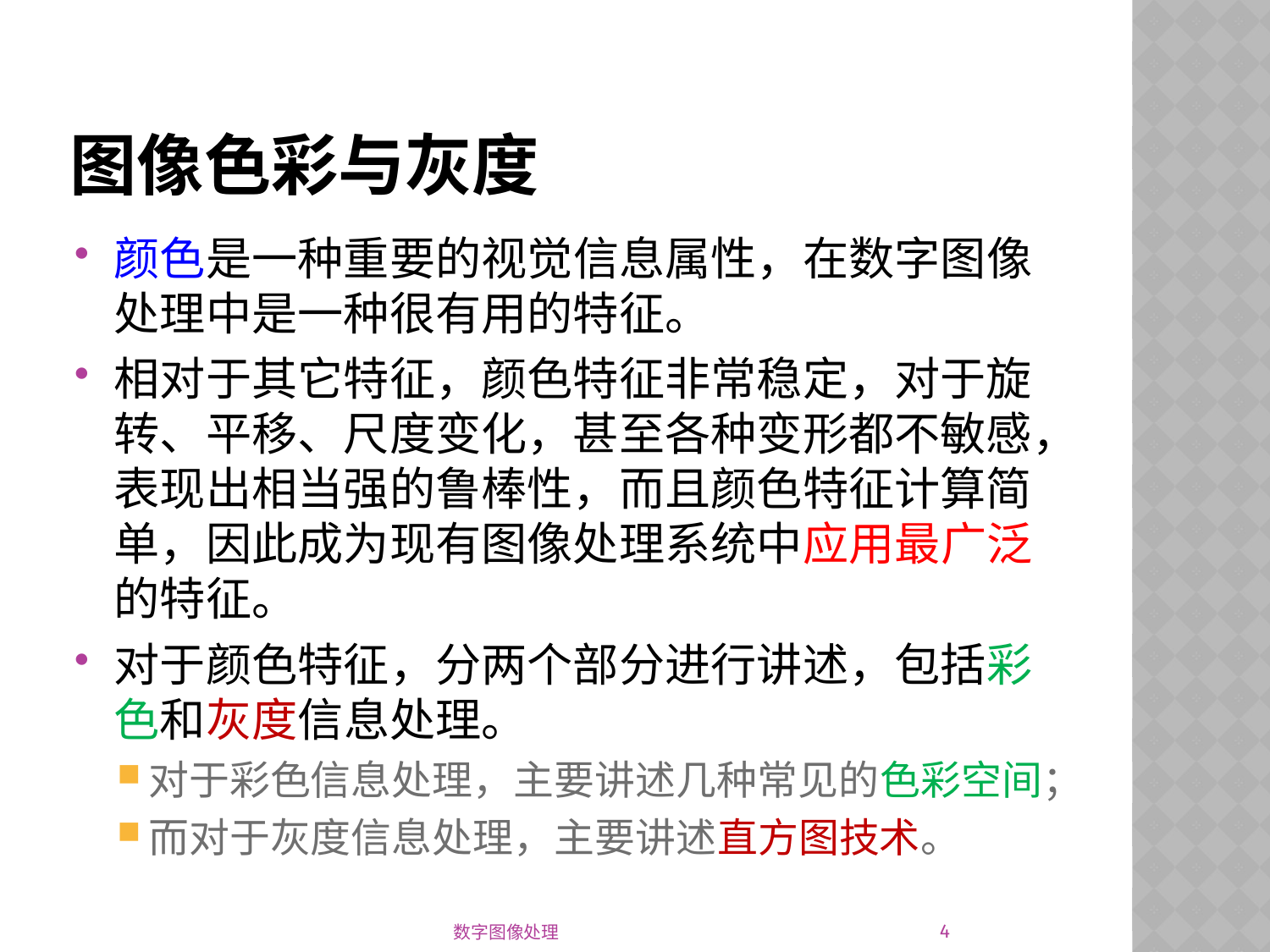

# 图像色彩与灰度
颜色是一种重要的视觉信息属性，在数字图像处理中是一种很有用的特征。
相对于其它特征，颜色特征非常稳定，对于旋转、平移、尺度变化，甚至各种变形都不敏感，表现出相当强的鲁棒性，而且颜色特征计算简单，因此成为现有图像处理系统中应用最广泛的特征。
对于颜色特征，分两个部分进行讲述，包括彩色和灰度信息处理。
对于彩色信息处理，主要讲述几种常见的色彩空间；
而对于灰度信息处理，主要讲述直方图技术。
4
数字图像处理